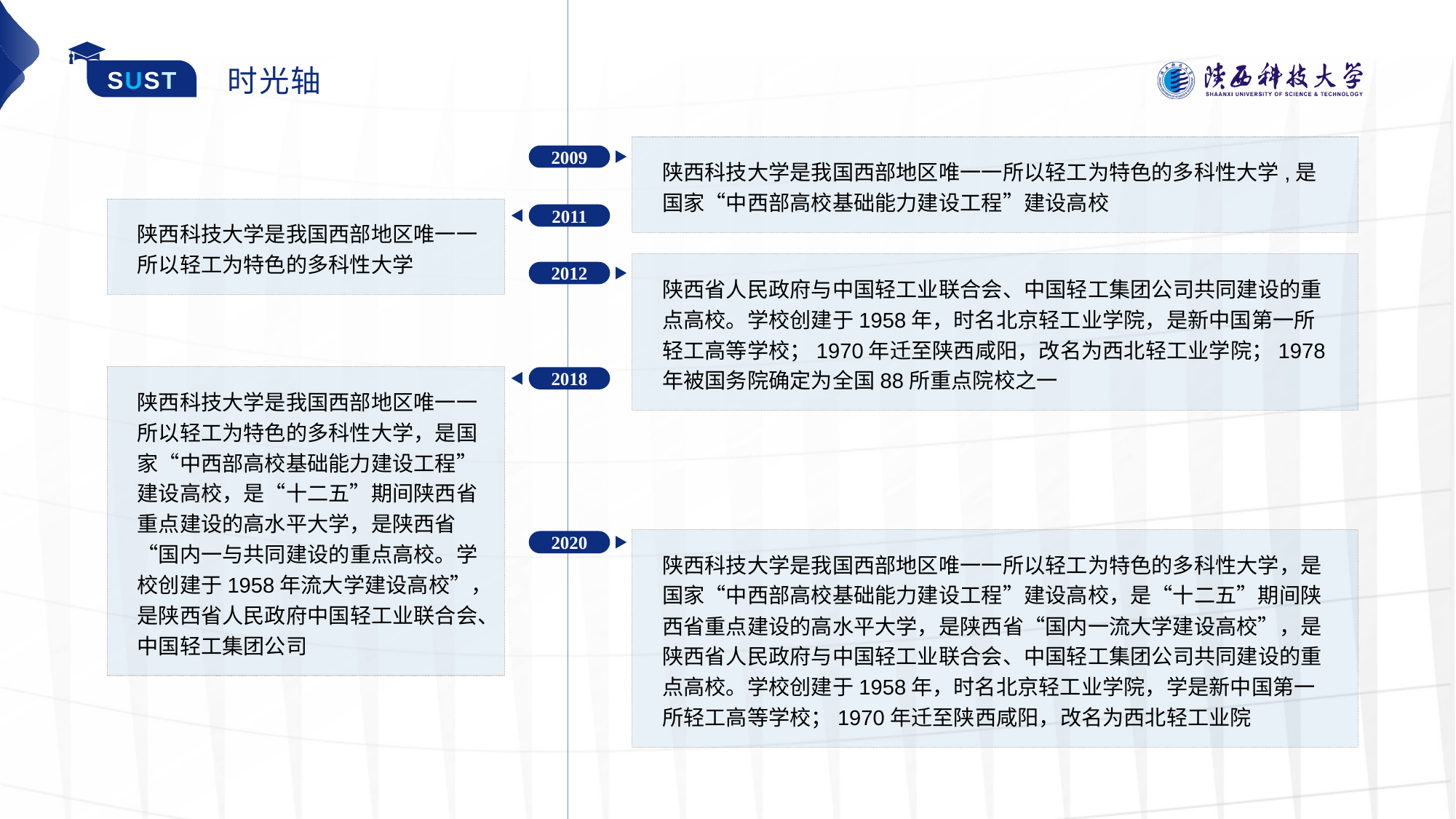

时光轴
陕西科技大学是我国西部地区唯一一所以轻工为特色的多科性大学,是国家“中西部高校基础能力建设工程”建设高校
2009

陕西科技大学是我国西部地区唯一一所以轻工为特色的多科性大学
2011

陕西省人民政府与中国轻工业联合会、中国轻工集团公司共同建设的重点高校。学校创建于1958年，时名北京轻工业学院，是新中国第一所轻工高等学校；1970年迁至陕西咸阳，改名为西北轻工业学院；1978年被国务院确定为全国88所重点院校之一
2012

陕西科技大学是我国西部地区唯一一所以轻工为特色的多科性大学，是国家“中西部高校基础能力建设工程”建设高校，是“十二五”期间陕西省重点建设的高水平大学，是陕西省“国内一与共同建设的重点高校。学校创建于1958年流大学建设高校”，是陕西省人民政府中国轻工业联合会、中国轻工集团公司
2018

陕西科技大学是我国西部地区唯一一所以轻工为特色的多科性大学，是国家“中西部高校基础能力建设工程”建设高校，是“十二五”期间陕西省重点建设的高水平大学，是陕西省“国内一流大学建设高校”，是陕西省人民政府与中国轻工业联合会、中国轻工集团公司共同建设的重点高校。学校创建于1958年，时名北京轻工业学院，学是新中国第一所轻工高等学校；1970年迁至陕西咸阳，改名为西北轻工业院
2020

温馨提示：根据文字字数变化，自动调整文本框大小